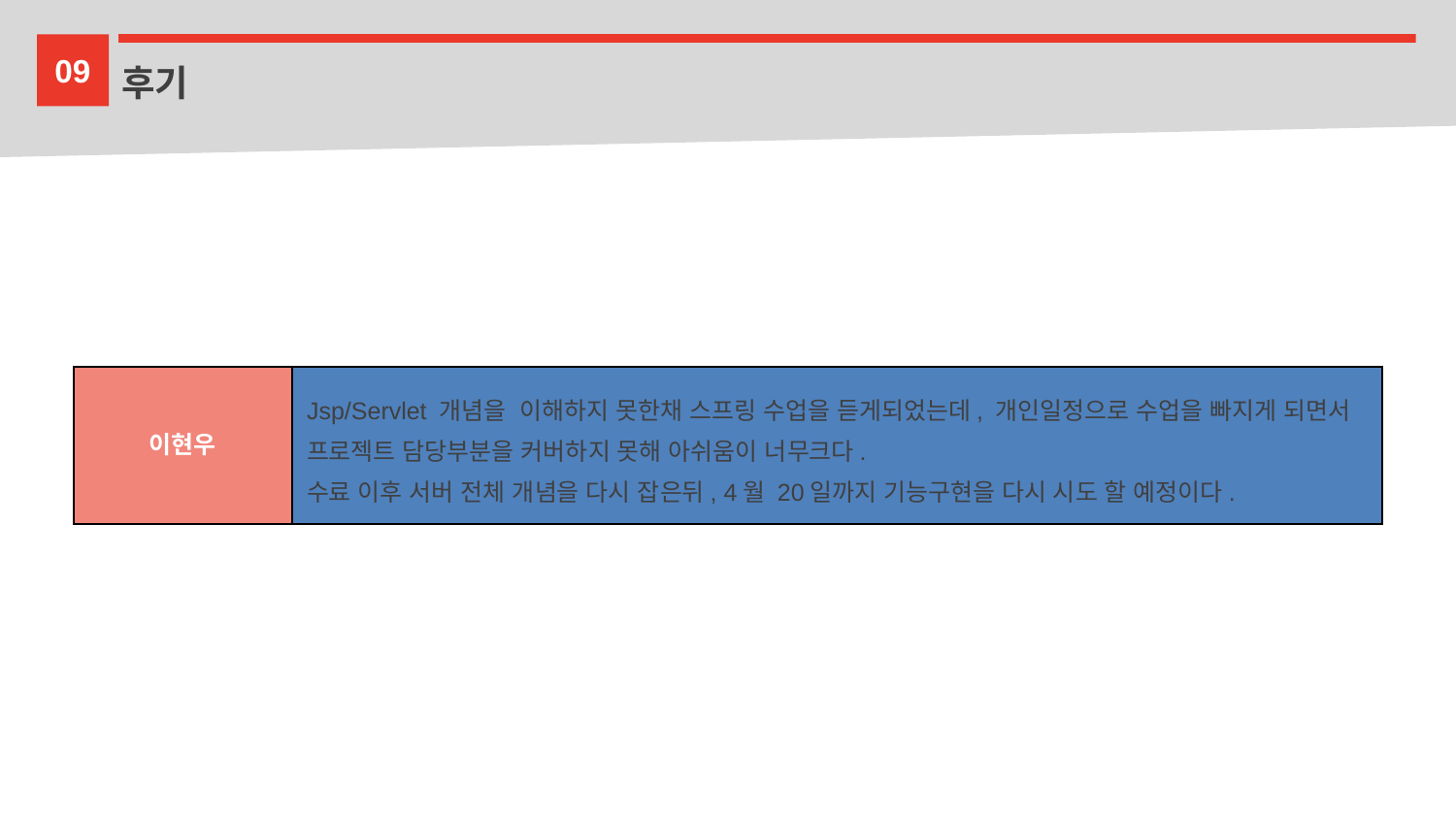

09
후기
| 이현우 | Jsp/Servlet 개념을 이해하지 못한채 스프링 수업을 듣게되었는데, 개인일정으로 수업을 빠지게 되면서 프로젝트 담당부분을 커버하지 못해 아쉬움이 너무크다. 수료 이후 서버 전체 개념을 다시 잡은뒤, 4월 20일까지 기능구현을 다시 시도 할 예정이다. |
| --- | --- |